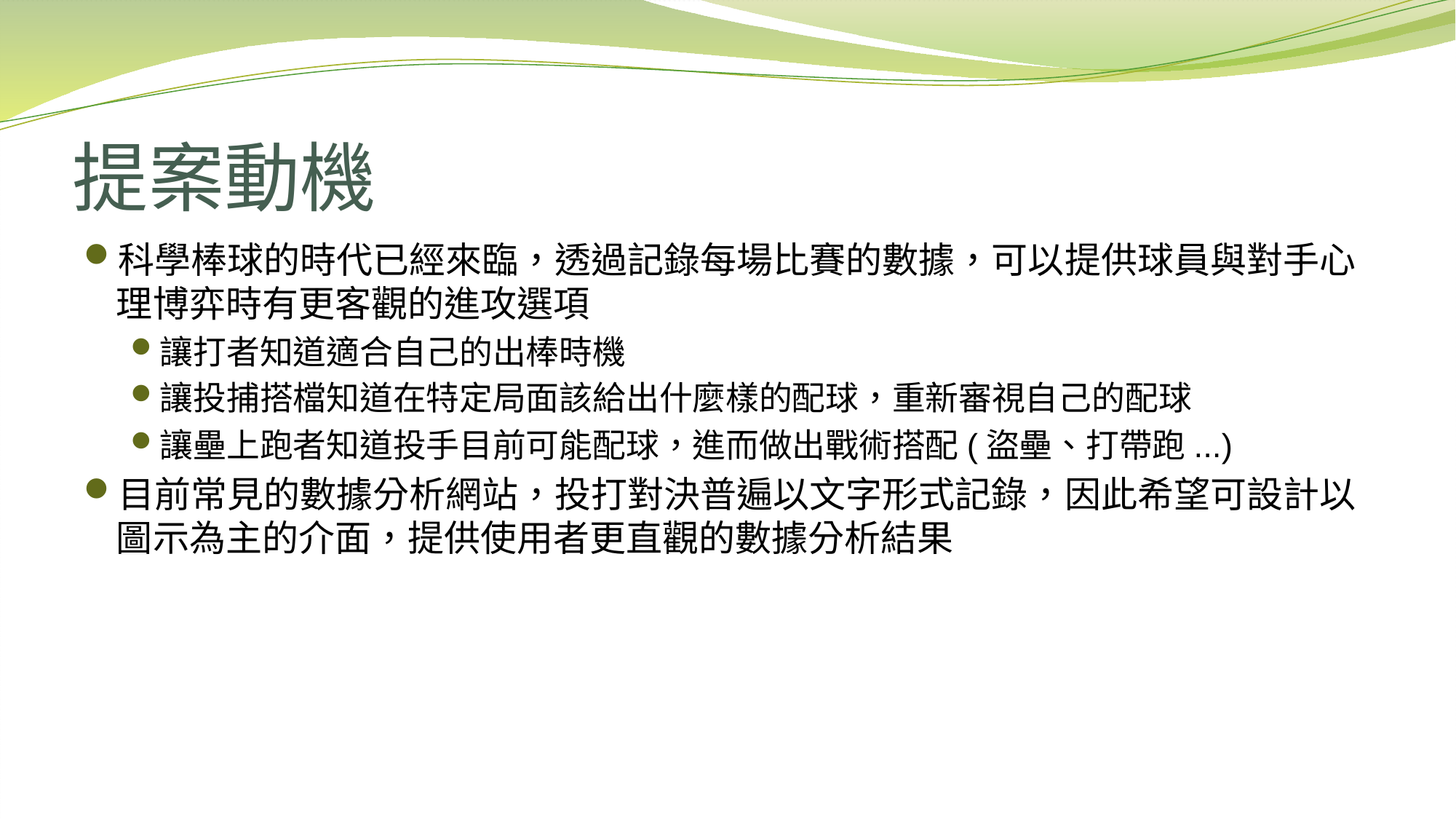

# 提案動機
科學棒球的時代已經來臨，透過記錄每場比賽的數據，可以提供球員與對手心理博弈時有更客觀的進攻選項
讓打者知道適合自己的出棒時機
讓投捕搭檔知道在特定局面該給出什麼樣的配球，重新審視自己的配球
讓壘上跑者知道投手目前可能配球，進而做出戰術搭配(盜壘、打帶跑...)
目前常見的數據分析網站，投打對決普遍以文字形式記錄，因此希望可設計以圖示為主的介面，提供使用者更直觀的數據分析結果